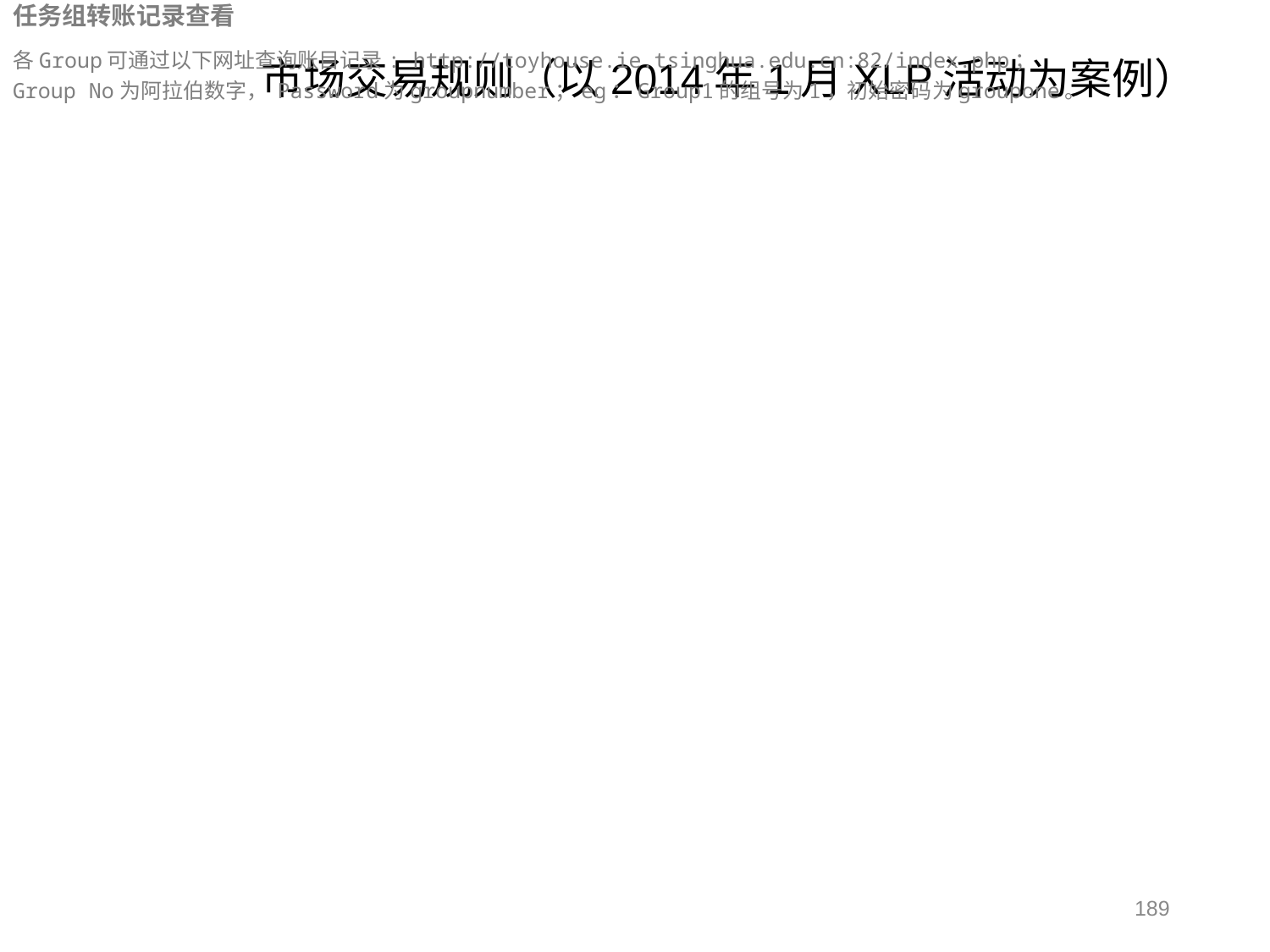

市场交易规则（以2014年1月XLP活动为案例）
 专利申请
申请专利要付款的小组，发送issue给 兰岚。题目（Subjects）写明组号，标签（Labels）为patent申请费，其他附加条件如“一次交付多项专利申请费用”请在issue内容中写清楚；
申请专利付费无需提交合同给 兰岚。
任务组转账记录查看
各Group可通过以下网址查询账目记录: http://toyhouse.ie.tsinghua.edu.cn:82/index.php；
Group No为阿拉伯数字， Password为groupnumber；eg：Group1的组号为1，初始密码为groupone。
189